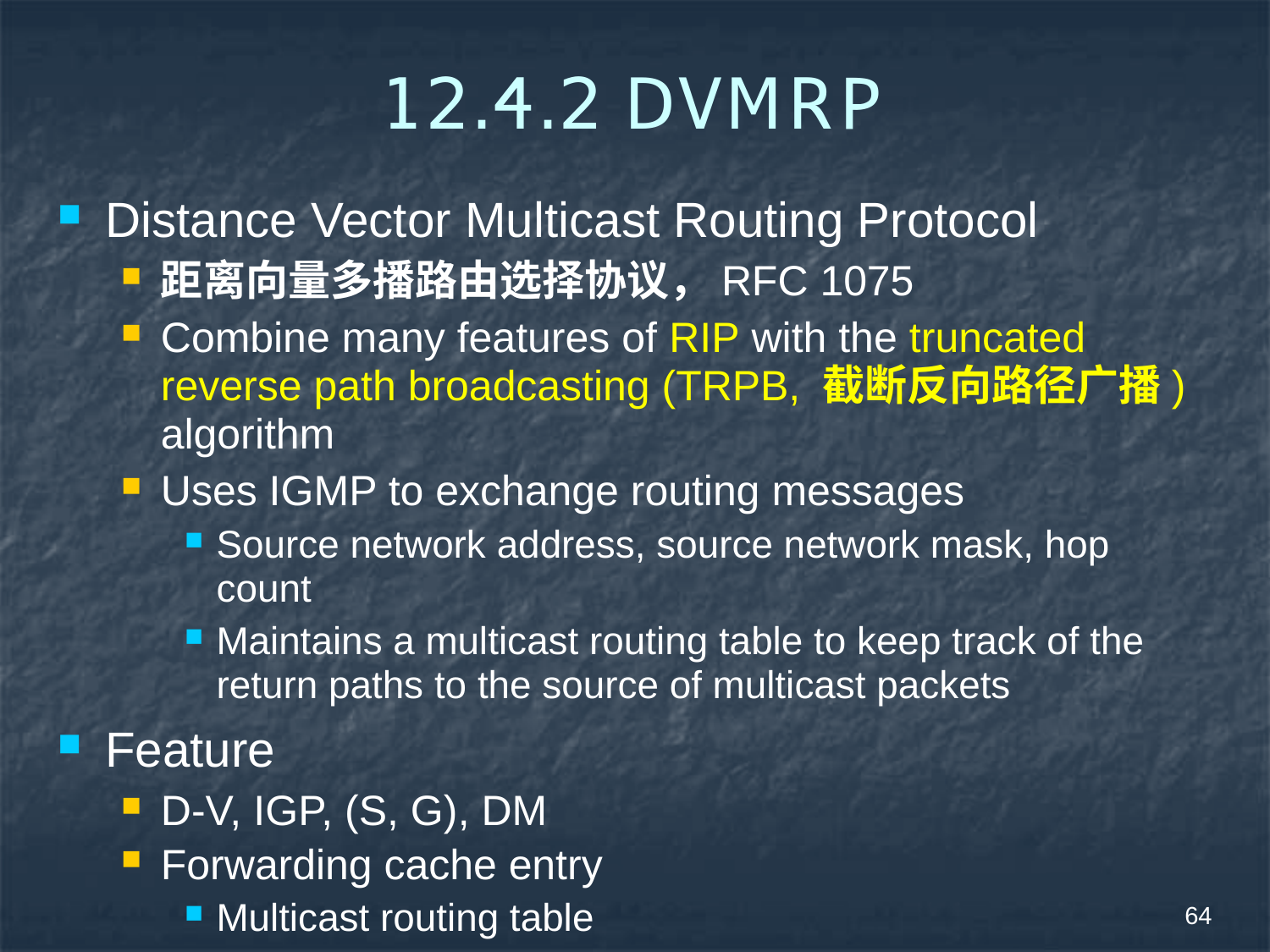

# 12.4.2 DVMRP
Distance Vector Multicast Routing Protocol
距离向量多播路由选择协议，RFC 1075
Combine many features of RIP with the truncated reverse path broadcasting (TRPB, 截断反向路径广播) algorithm
Uses IGMP to exchange routing messages
Source network address, source network mask, hop count
Maintains a multicast routing table to keep track of the return paths to the source of multicast packets
Feature
D-V, IGP, (S, G), DM
Forwarding cache entry
Multicast routing table
64